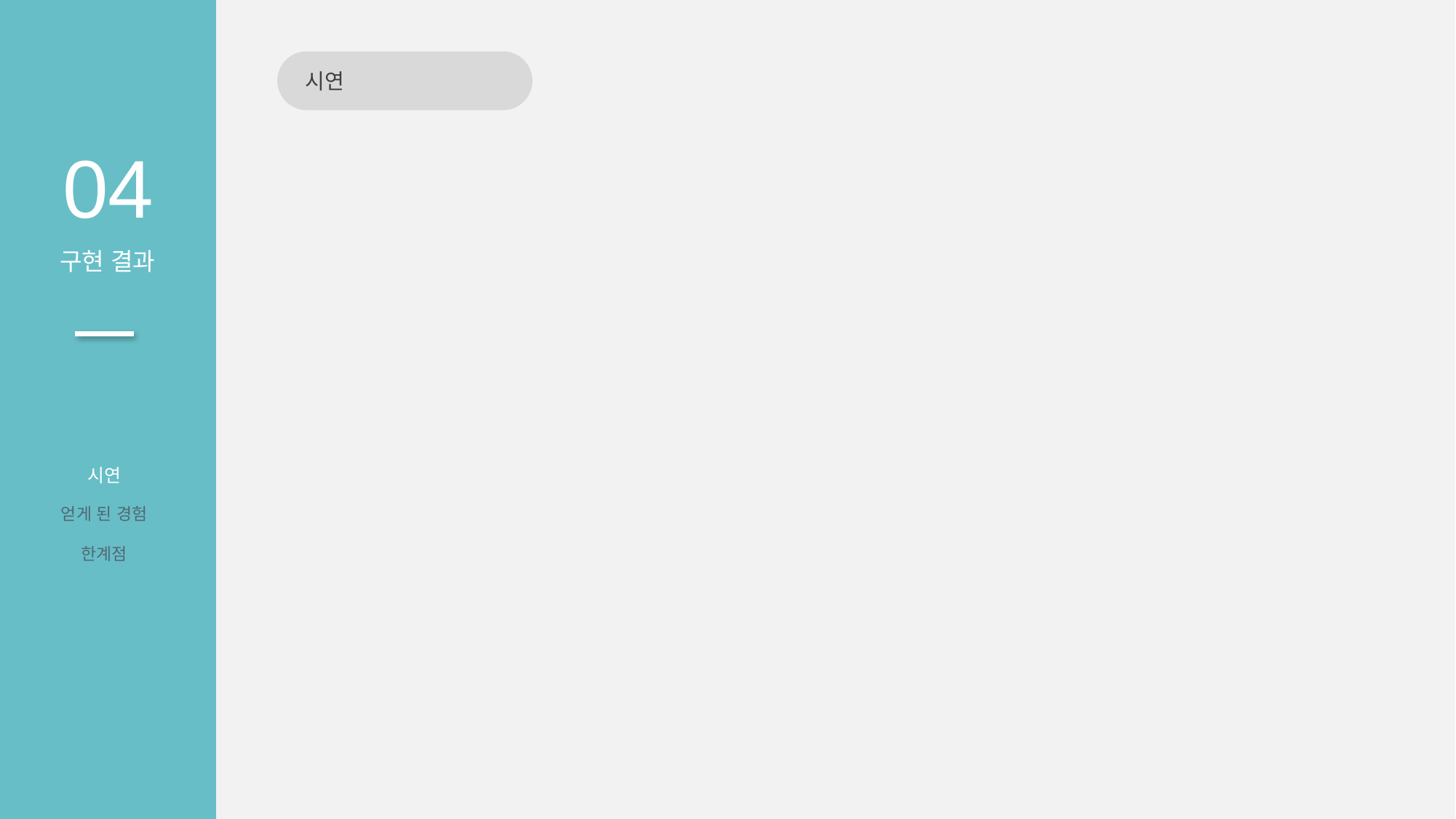

시연
04
구현 결과
시연
얻게 된 경험
한계점